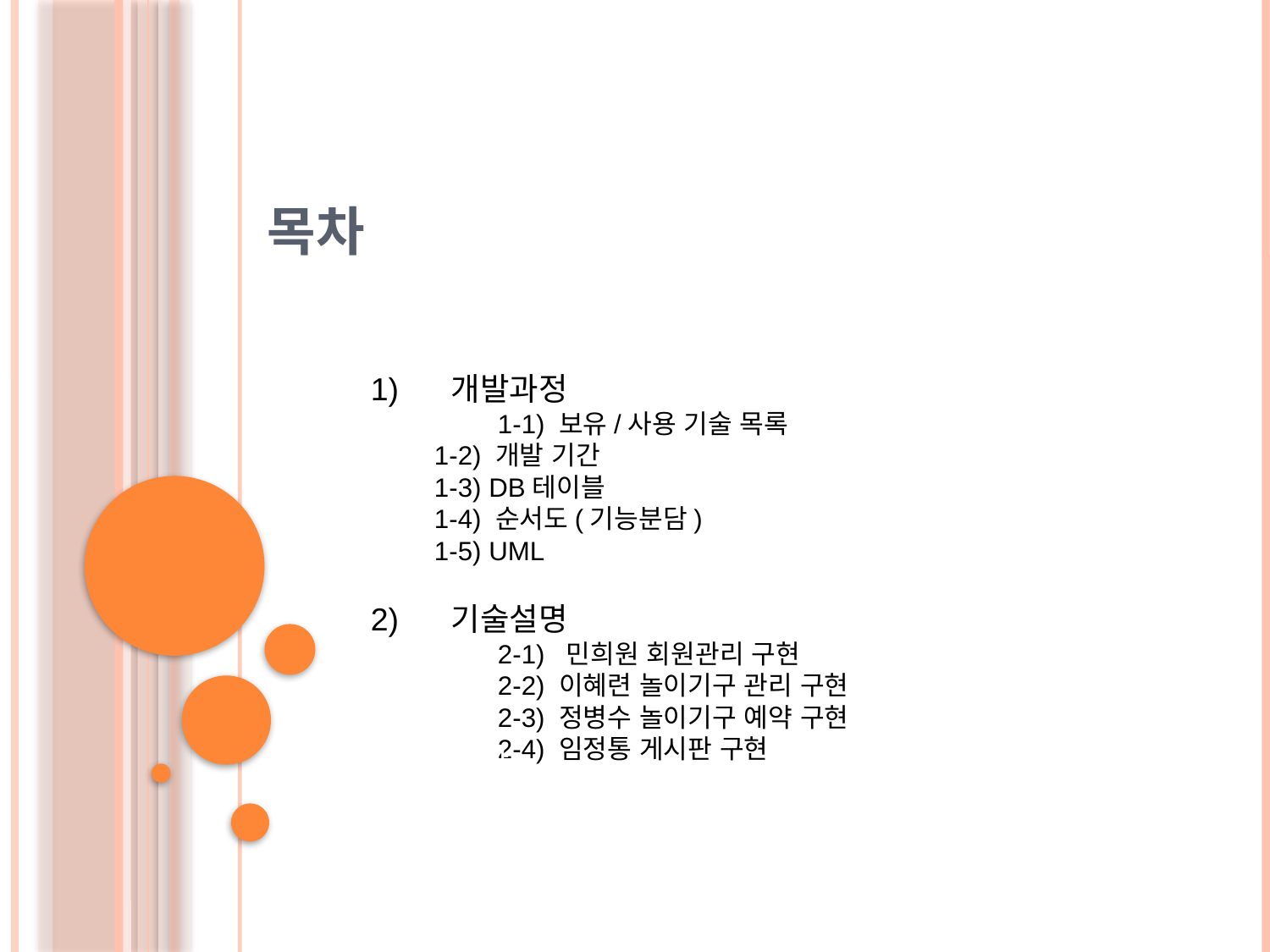

# 목차
1)     개발과정
	1-1) 보유/사용 기술 목록
1-2) 개발 기간
1-3) DB테이블
1-4) 순서도(기능분담)
1-5) UML

2)     기술설명
	2-1)  민희원 회원관리 구현
	2-2) 이혜련 놀이기구 관리 구현
	2-3) 정병수 놀이기구 예약 구현
	2-4) 임정통 게시판 구현

3)     소감